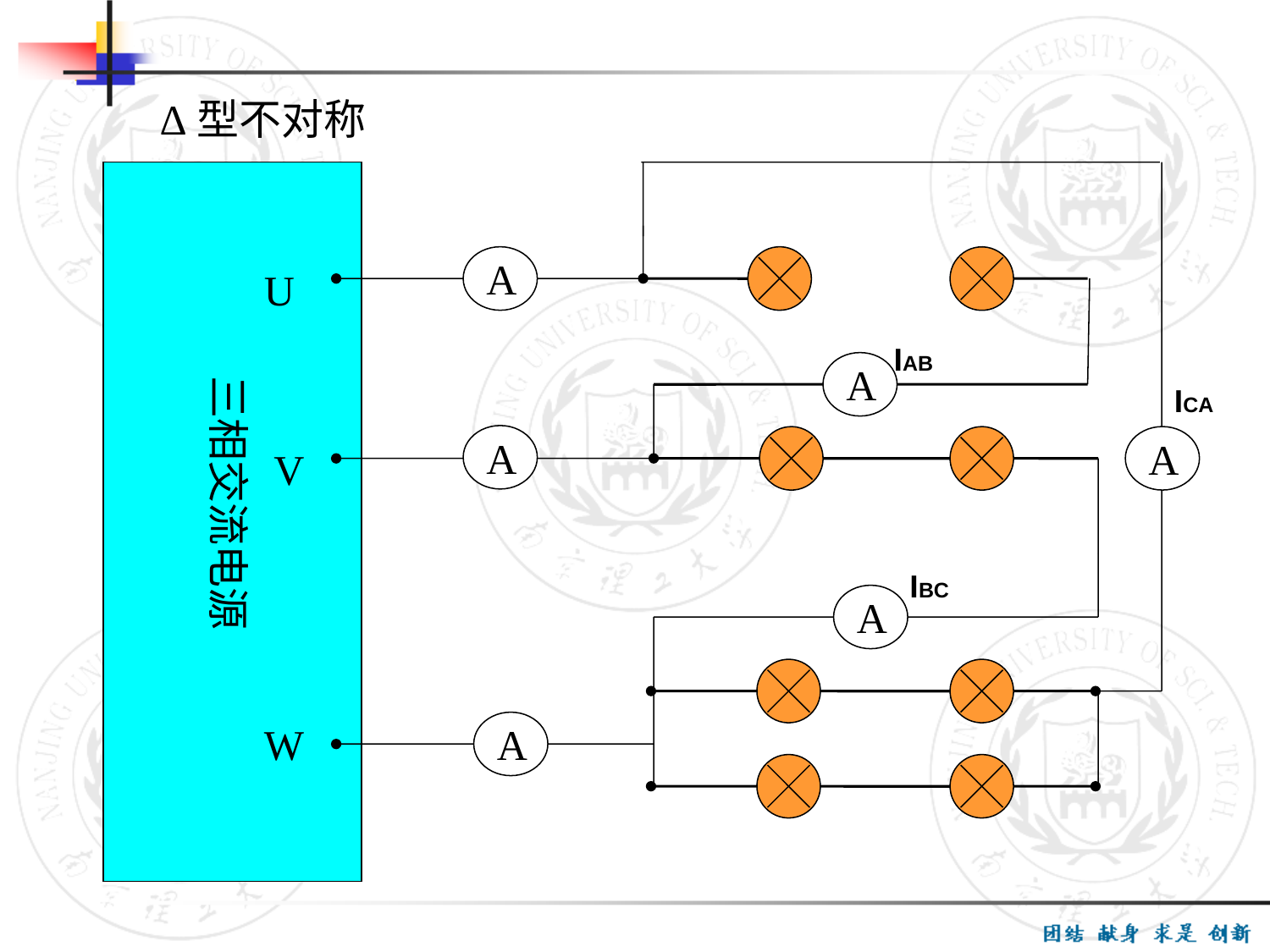

Δ型不对称

A

U

IAB

A
三相交流电源
ICA

A

A
V

IBC

A

W

A